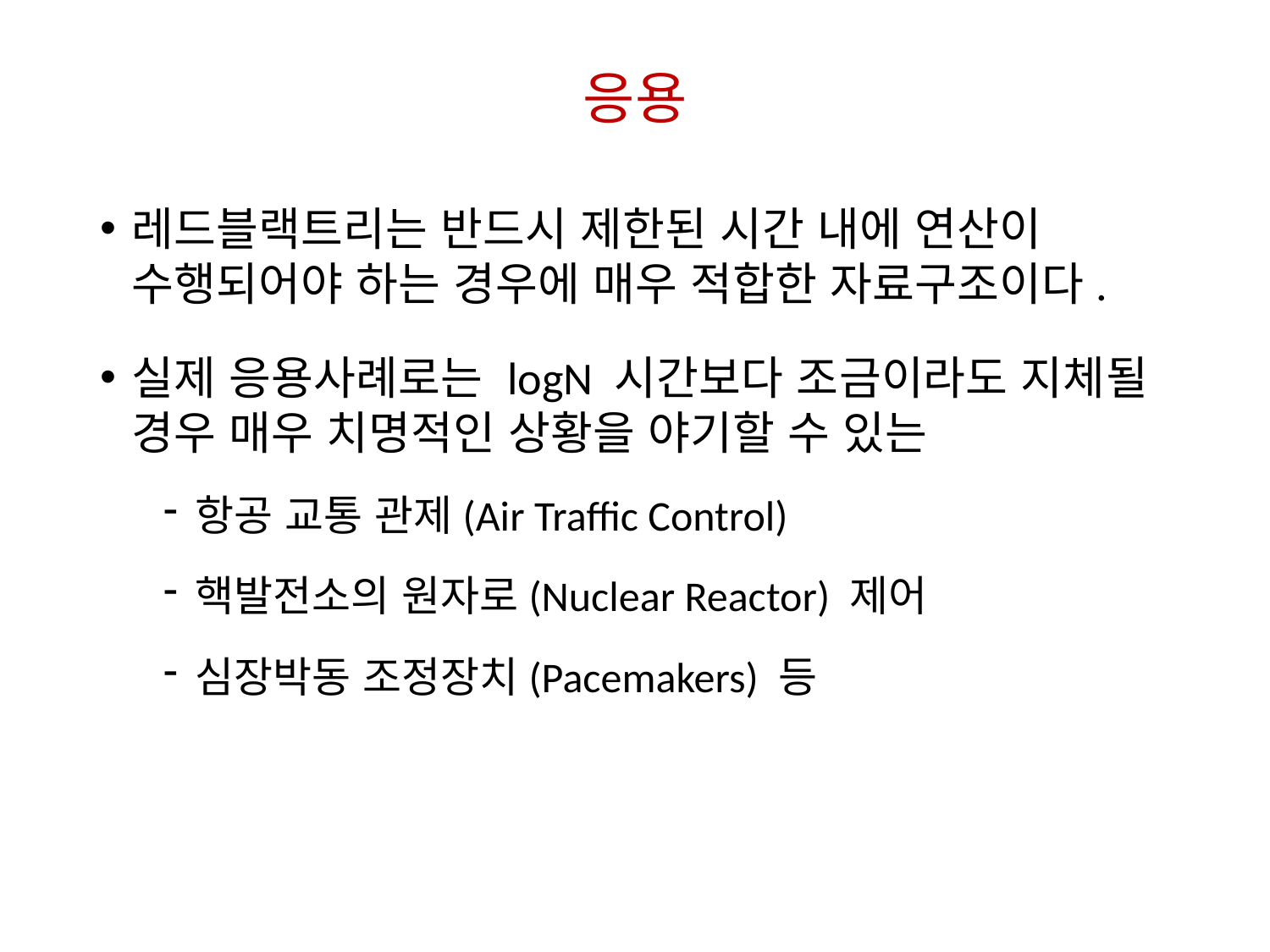

# 응용
레드블랙트리는 반드시 제한된 시간 내에 연산이 수행되어야 하는 경우에 매우 적합한 자료구조이다.
실제 응용사례로는 logN 시간보다 조금이라도 지체될 경우 매우 치명적인 상황을 야기할 수 있는
항공 교통 관제(Air Traffic Control)
핵발전소의 원자로(Nuclear Reactor) 제어
심장박동 조정장치(Pacemakers) 등